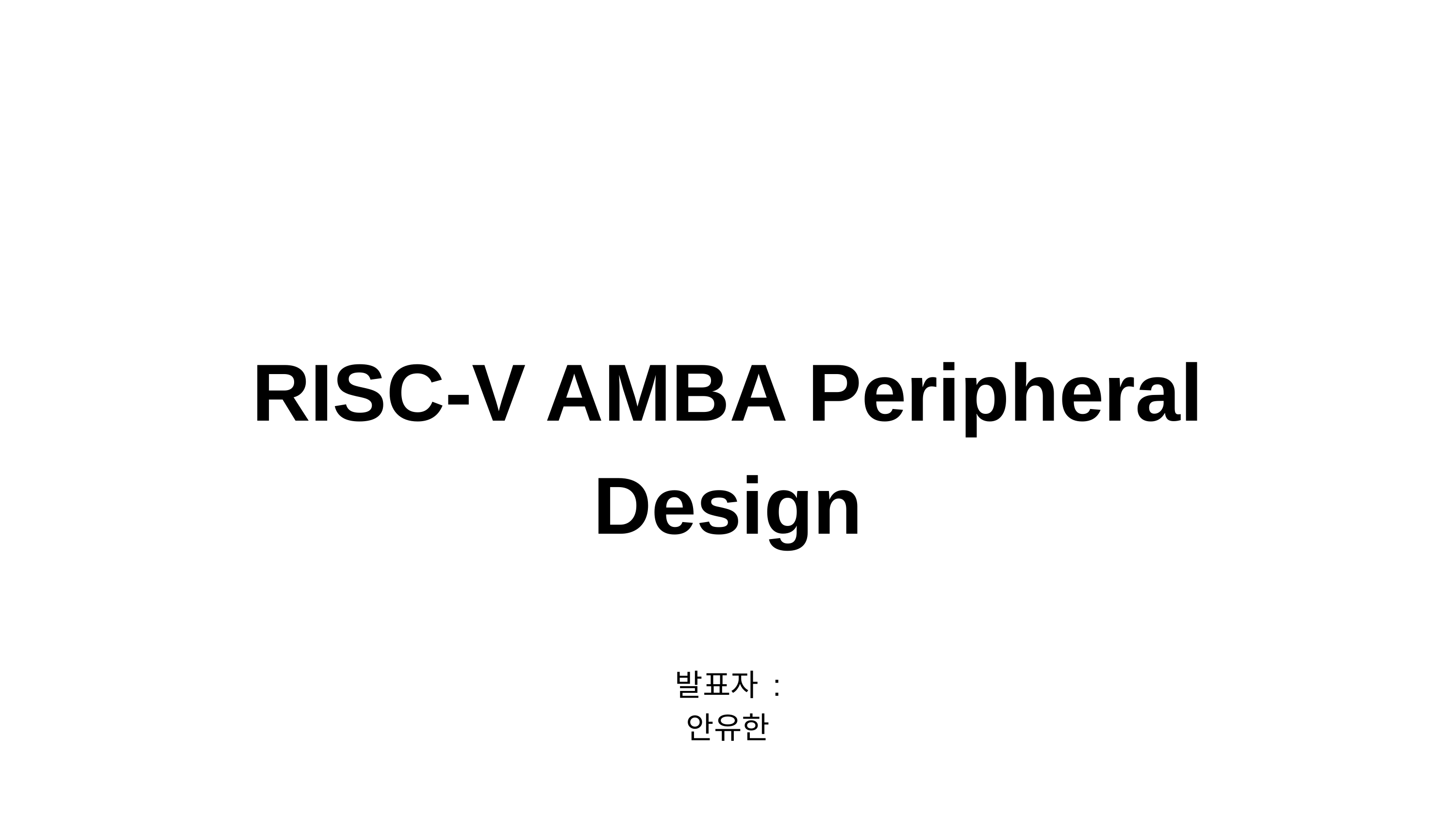

RISC-V AMBA Peripheral Design
발표자 : 안유한